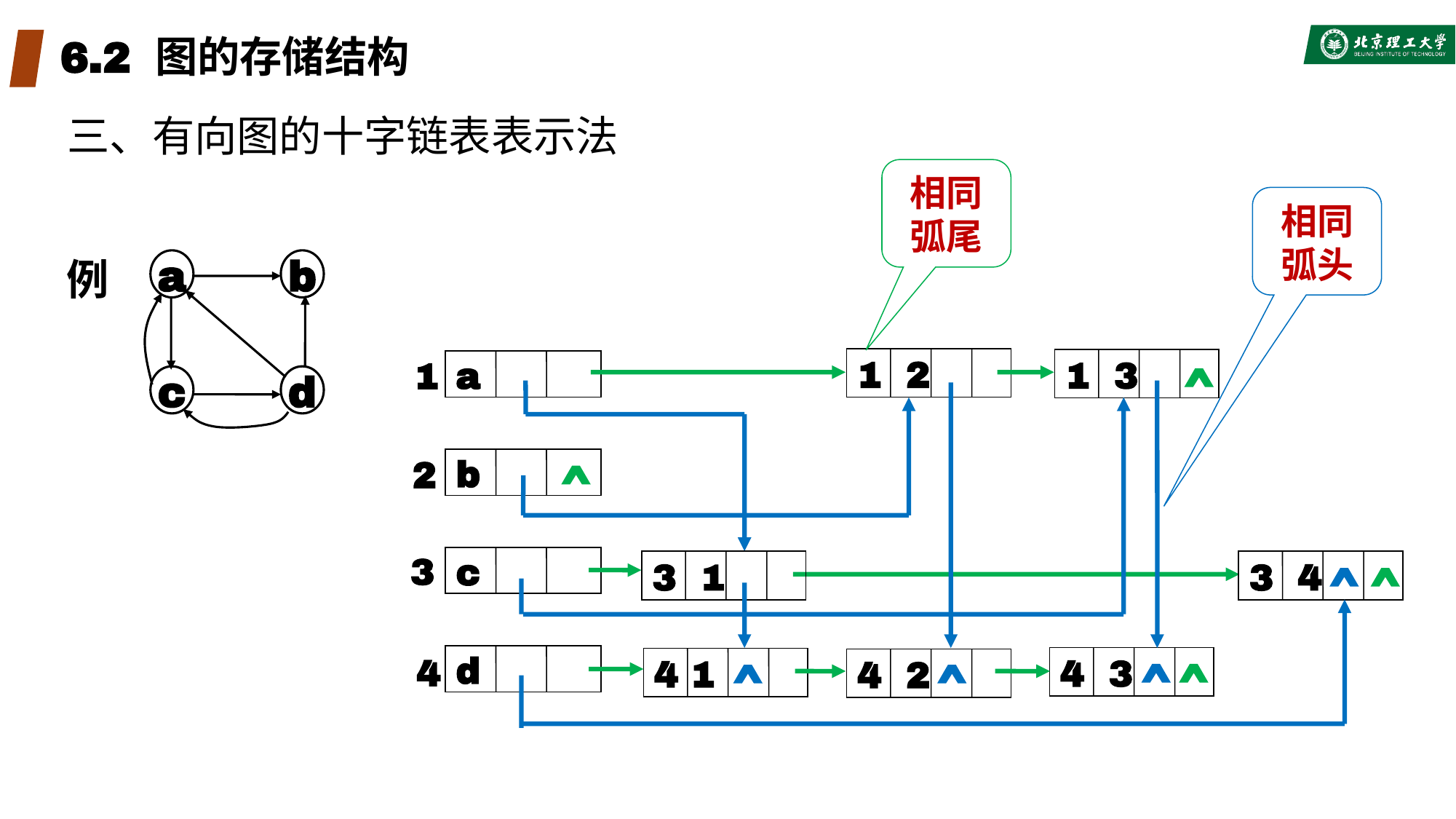

# 6.2 图的存储结构
三、有向图的十字链表表示法
相同弧尾
相同弧头
例
a
b

c
d

1
a

2
b

3
c

4
d

1  2
1  3
3  1
3  4
4  3
4 1
4  2

^

^
^
^

^
^
^
^